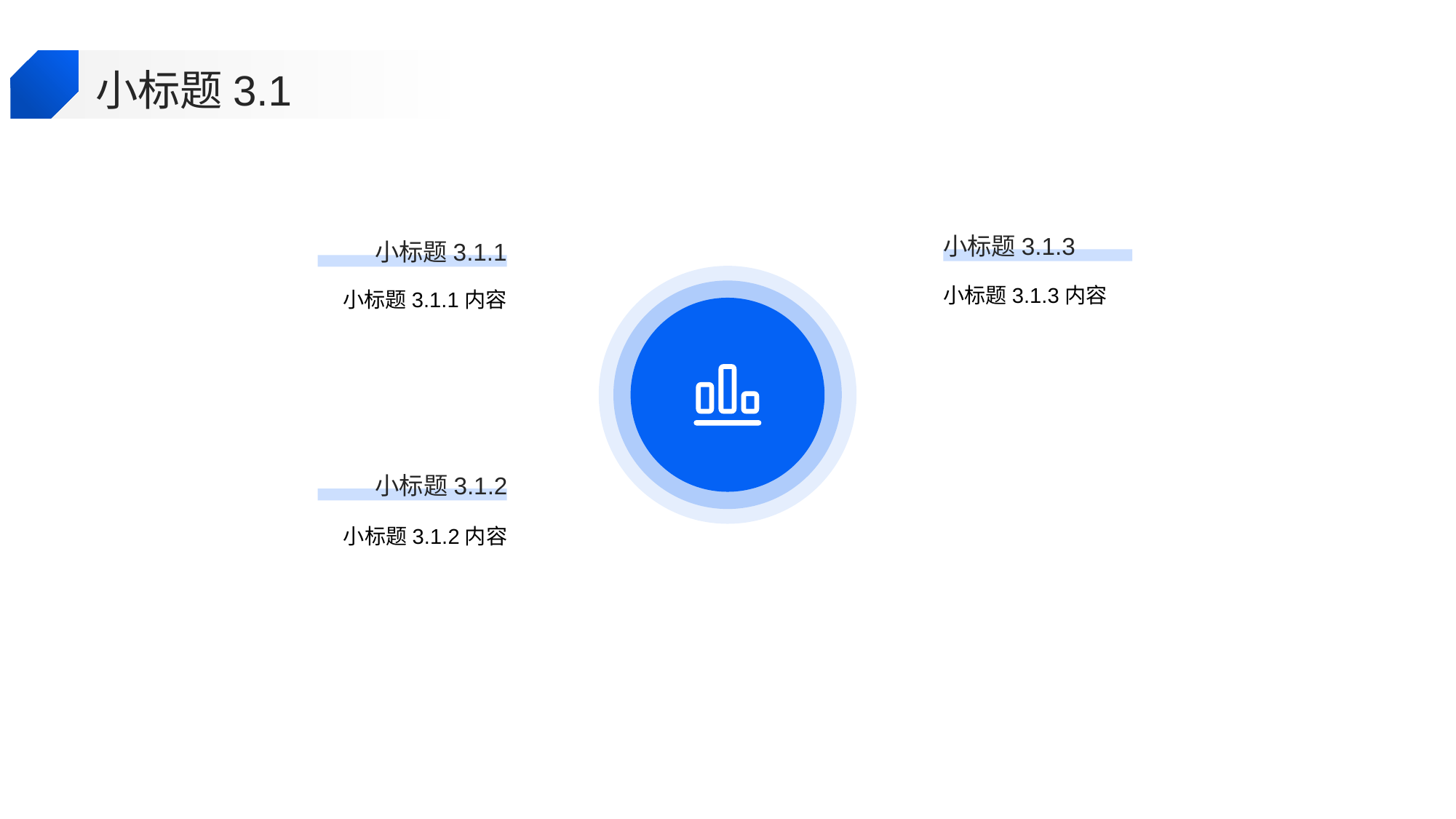

小标题3.1
小标题3.1.3
小标题3.1.1

小标题3.1.3内容
小标题3.1.1内容

小标题3.1.2

小标题3.1.2内容